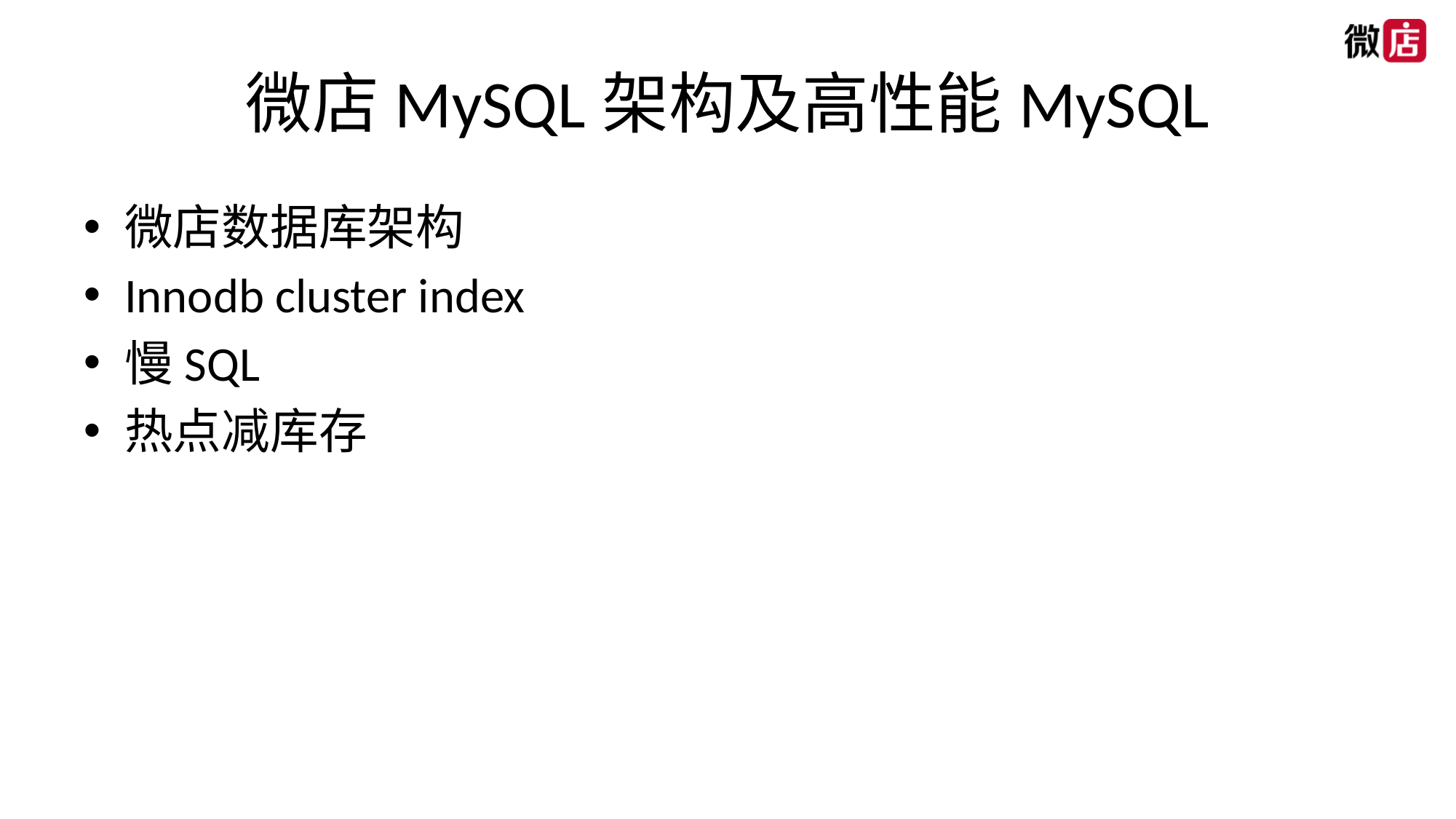

# 微店MySQL架构及高性能MySQL
微店数据库架构
Innodb cluster index
慢SQL
热点减库存